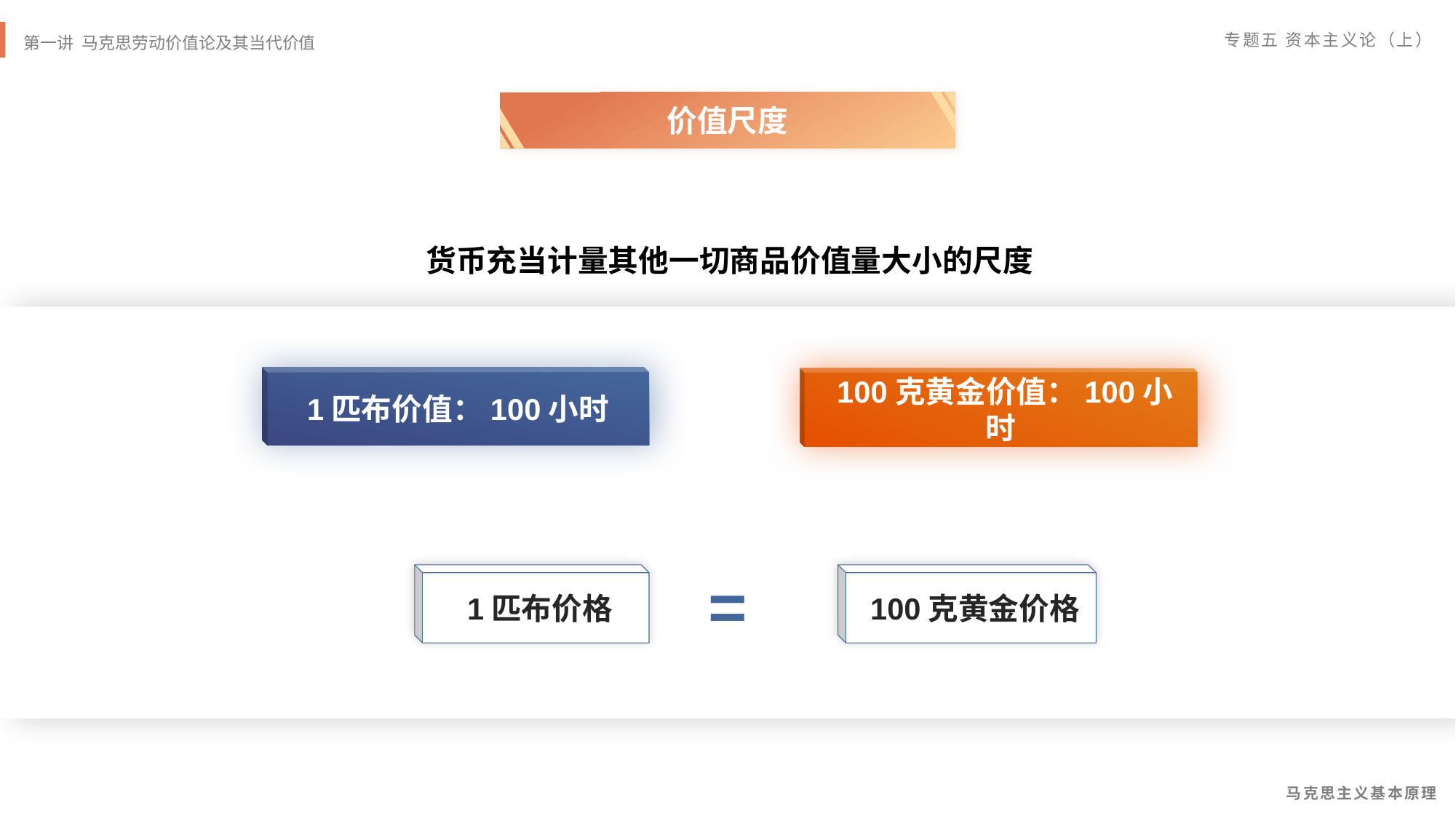

价值尺度

货币充当计量其他一切商品价值量大小的尺度

1匹布价值：100小时
 100克黄金价值：100小时
=
 1匹布价格
 100克黄金价格